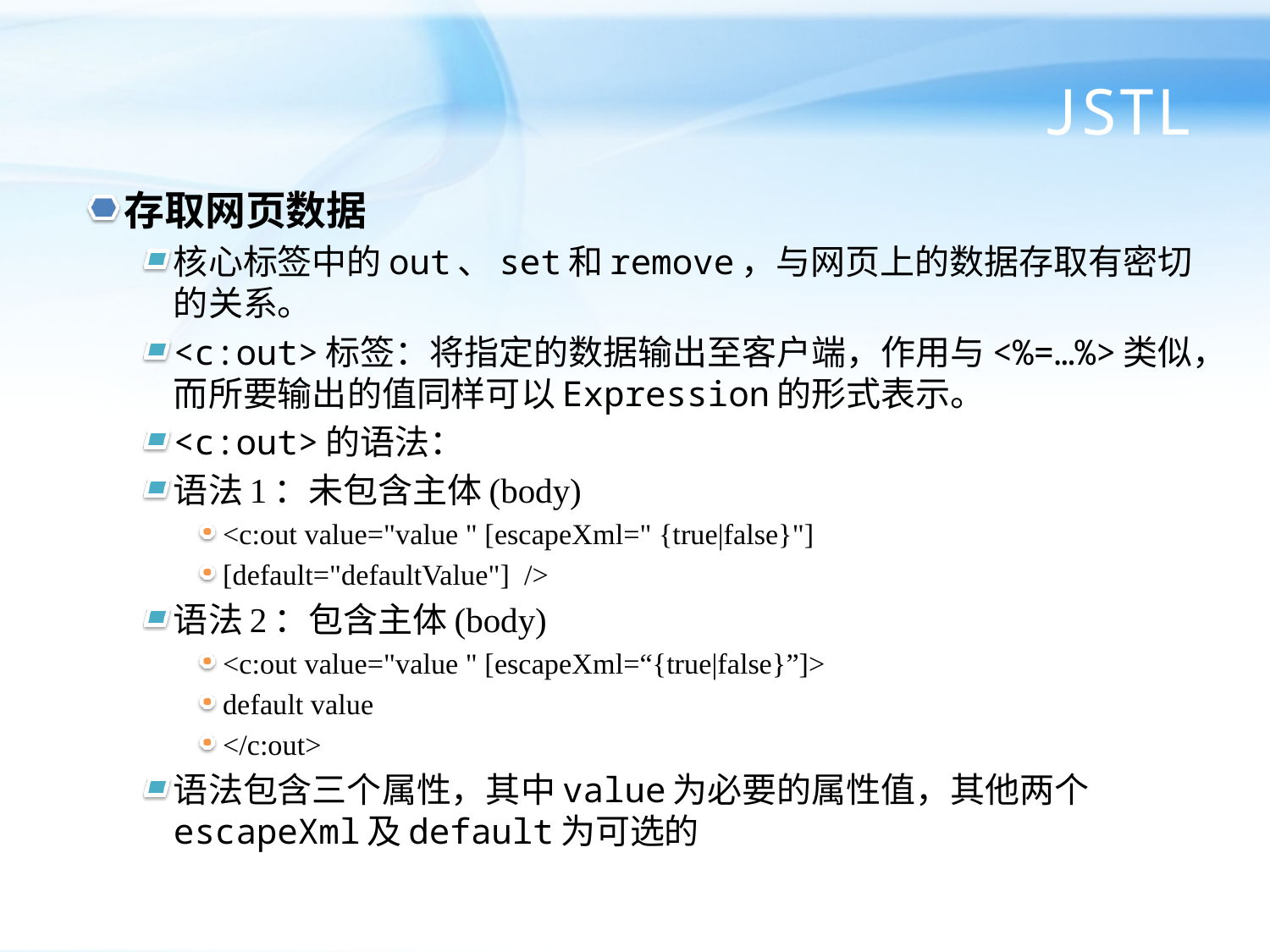

# JSTL
存取网页数据
核心标签中的out、set和remove，与网页上的数据存取有密切的关系。
<c:out>标签：将指定的数据输出至客户端，作用与<%=…%>类似，而所要输出的值同样可以Expression的形式表示。
<c:out>的语法：
语法1：未包含主体(body)
<c:out value="value " [escapeXml=" {true|false}"]
[default="defaultValue"]  />
语法2：包含主体(body)
<c:out value="value " [escapeXml=“{true|false}”]>
default value
</c:out>
语法包含三个属性，其中value为必要的属性值，其他两个escapeXml及default为可选的